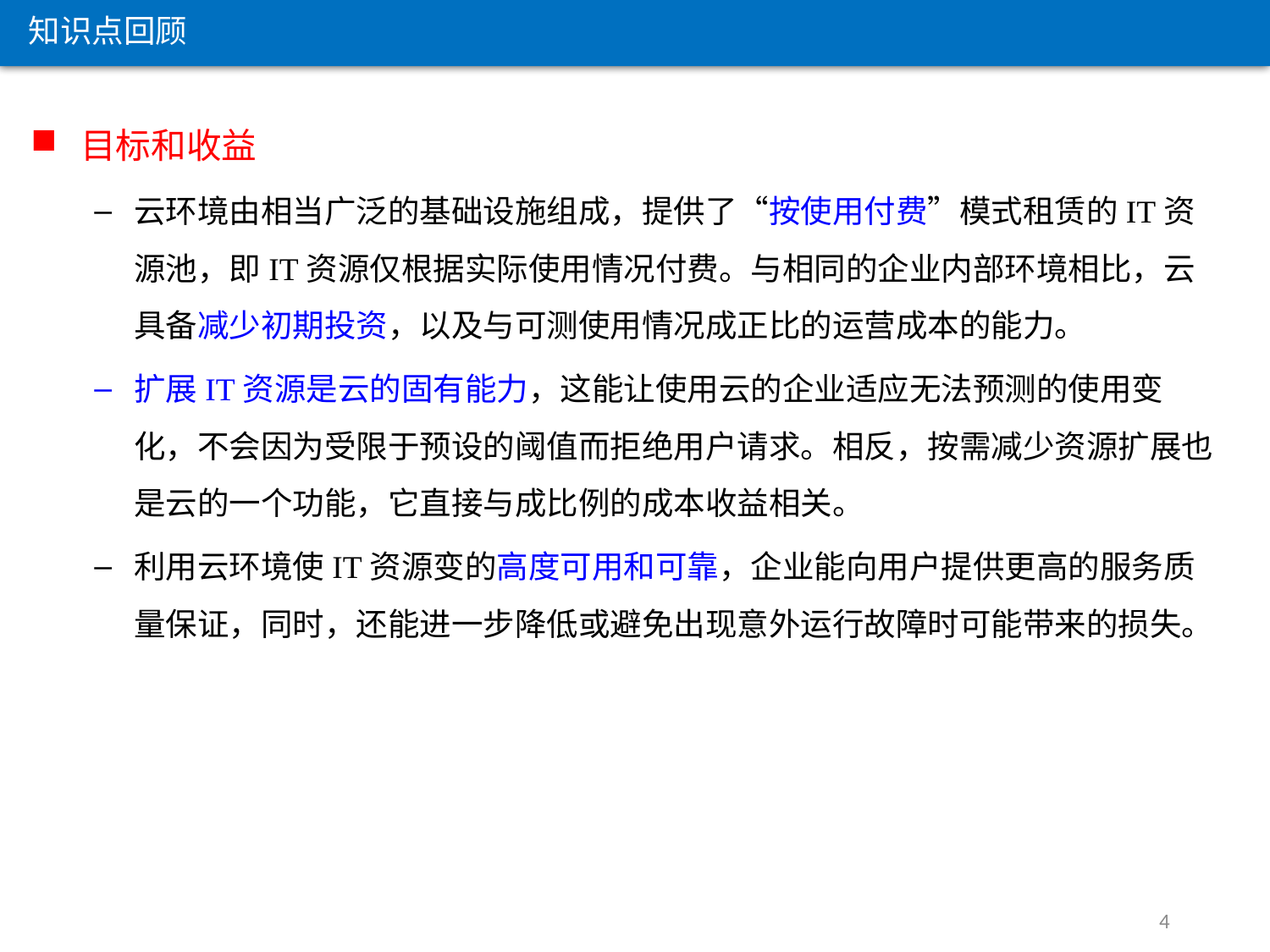

知识点回顾
目标和收益
云环境由相当广泛的基础设施组成，提供了“按使用付费”模式租赁的IT资源池，即IT资源仅根据实际使用情况付费。与相同的企业内部环境相比，云具备减少初期投资，以及与可测使用情况成正比的运营成本的能力。
扩展IT资源是云的固有能力，这能让使用云的企业适应无法预测的使用变化，不会因为受限于预设的阈值而拒绝用户请求。相反，按需减少资源扩展也是云的一个功能，它直接与成比例的成本收益相关。
利用云环境使IT资源变的高度可用和可靠，企业能向用户提供更高的服务质量保证，同时，还能进一步降低或避免出现意外运行故障时可能带来的损失。
4